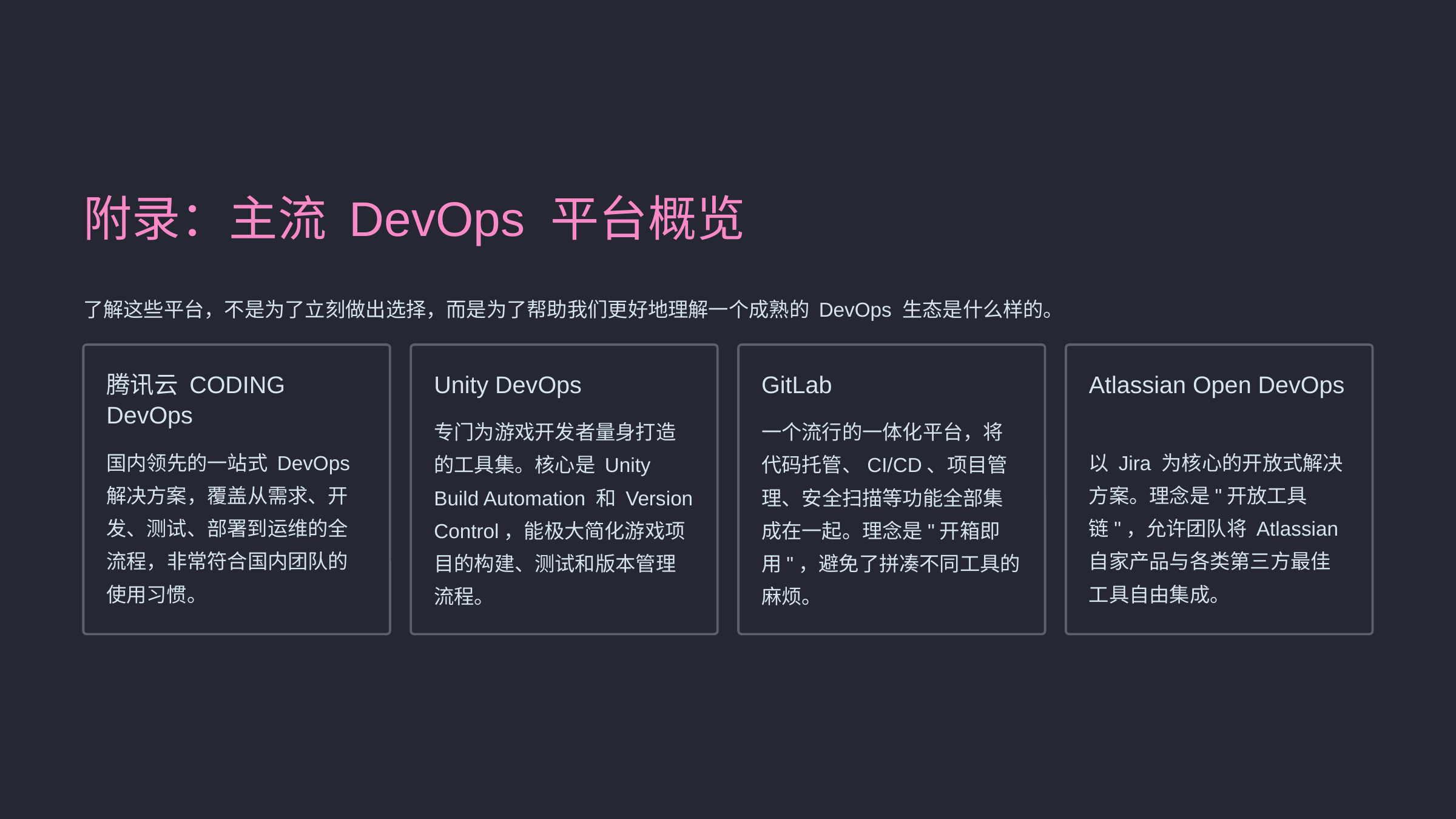

附录：主流 DevOps 平台概览
了解这些平台，不是为了立刻做出选择，而是为了帮助我们更好地理解一个成熟的 DevOps 生态是什么样的。

腾讯云 CODING DevOps
Unity DevOps
GitLab
Atlassian Open DevOps
专门为游戏开发者量身打造的工具集。核心是 Unity Build Automation 和 Version Control，能极大简化游戏项目的构建、测试和版本管理流程。
一个流行的一体化平台，将代码托管、CI/CD、项目管理、安全扫描等功能全部集成在一起。理念是"开箱即用"，避免了拼凑不同工具的麻烦。
国内领先的一站式 DevOps 解决方案，覆盖从需求、开发、测试、部署到运维的全流程，非常符合国内团队的使用习惯。
以 Jira 为核心的开放式解决方案。理念是"开放工具链"，允许团队将 Atlassian 自家产品与各类第三方最佳工具自由集成。